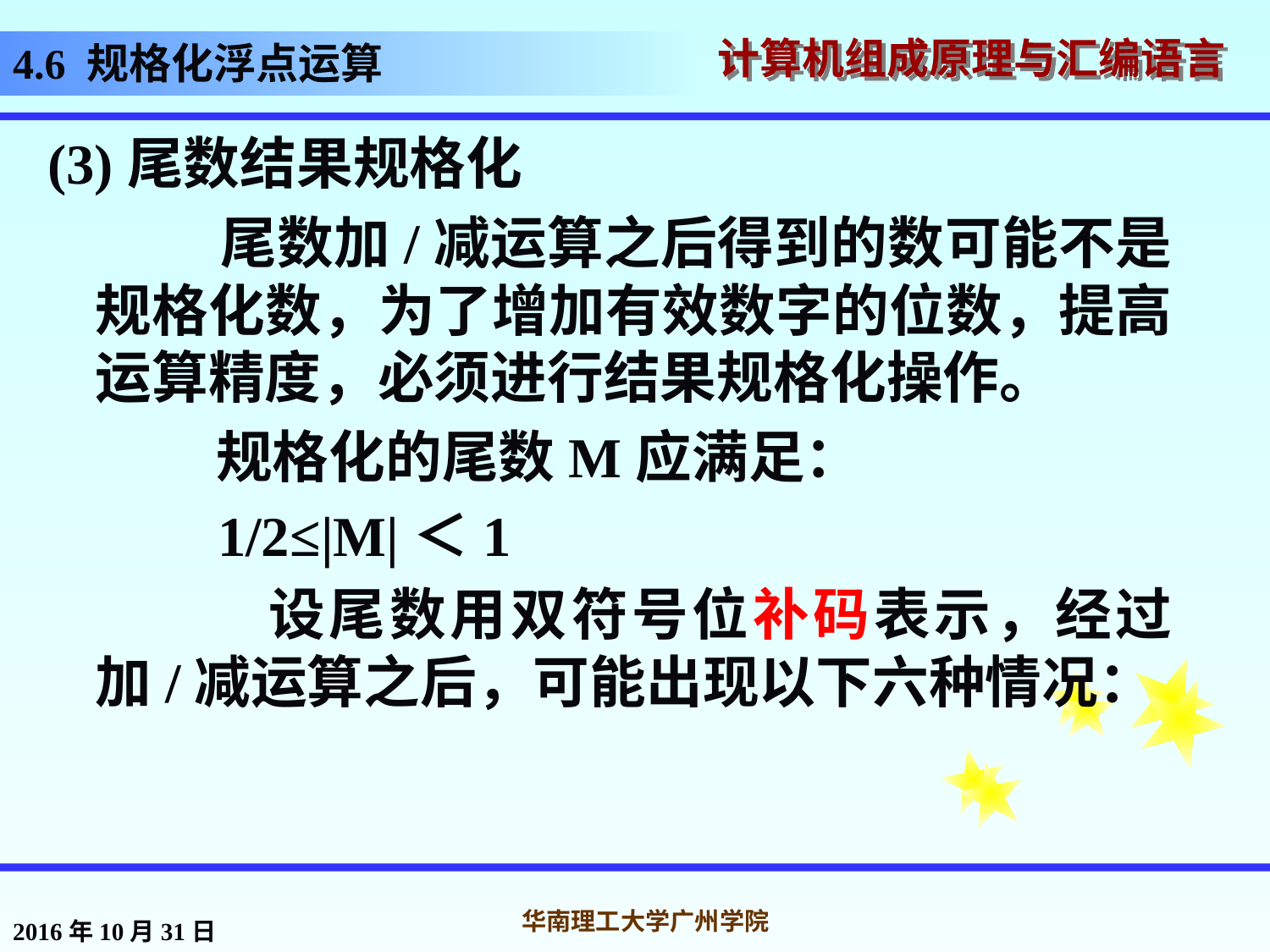

# 4.6 规格化浮点运算
(3)尾数结果规格化
            尾数加/减运算之后得到的数可能不是规格化数，为了增加有效数字的位数，提高运算精度，必须进行结果规格化操作。
            规格化的尾数M应满足：
            1/2≤|M|＜1
            设尾数用双符号位补码表示，经过加/减运算之后，可能出现以下六种情况：
2016年10月31日
华南理工大学广州学院